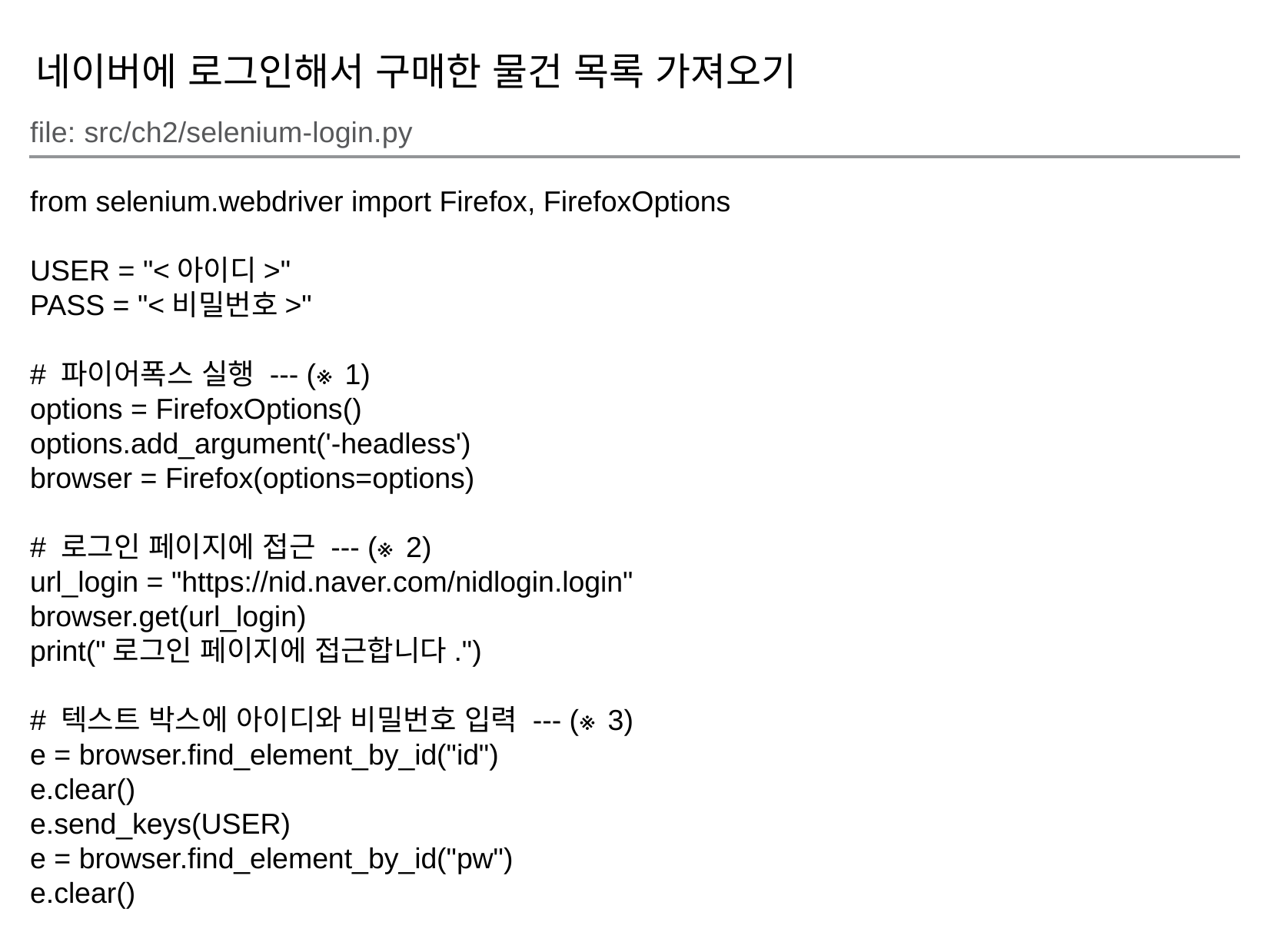

네이버에 로그인해서 구매한 물건 목록 가져오기
file: src/ch2/selenium-login.py

from selenium.webdriver import Firefox, FirefoxOptions

USER = "<아이디>"
PASS = "<비밀번호>"

# 파이어폭스 실행 --- (※1)
options = FirefoxOptions()
options.add_argument('-headless')
browser = Firefox(options=options)

# 로그인 페이지에 접근 --- (※2)
url_login = "https://nid.naver.com/nidlogin.login"
browser.get(url_login)
print("로그인 페이지에 접근합니다.")

# 텍스트 박스에 아이디와 비밀번호 입력 --- (※3)
e = browser.find_element_by_id("id")
e.clear()
e.send_keys(USER)
e = browser.find_element_by_id("pw")
e.clear()